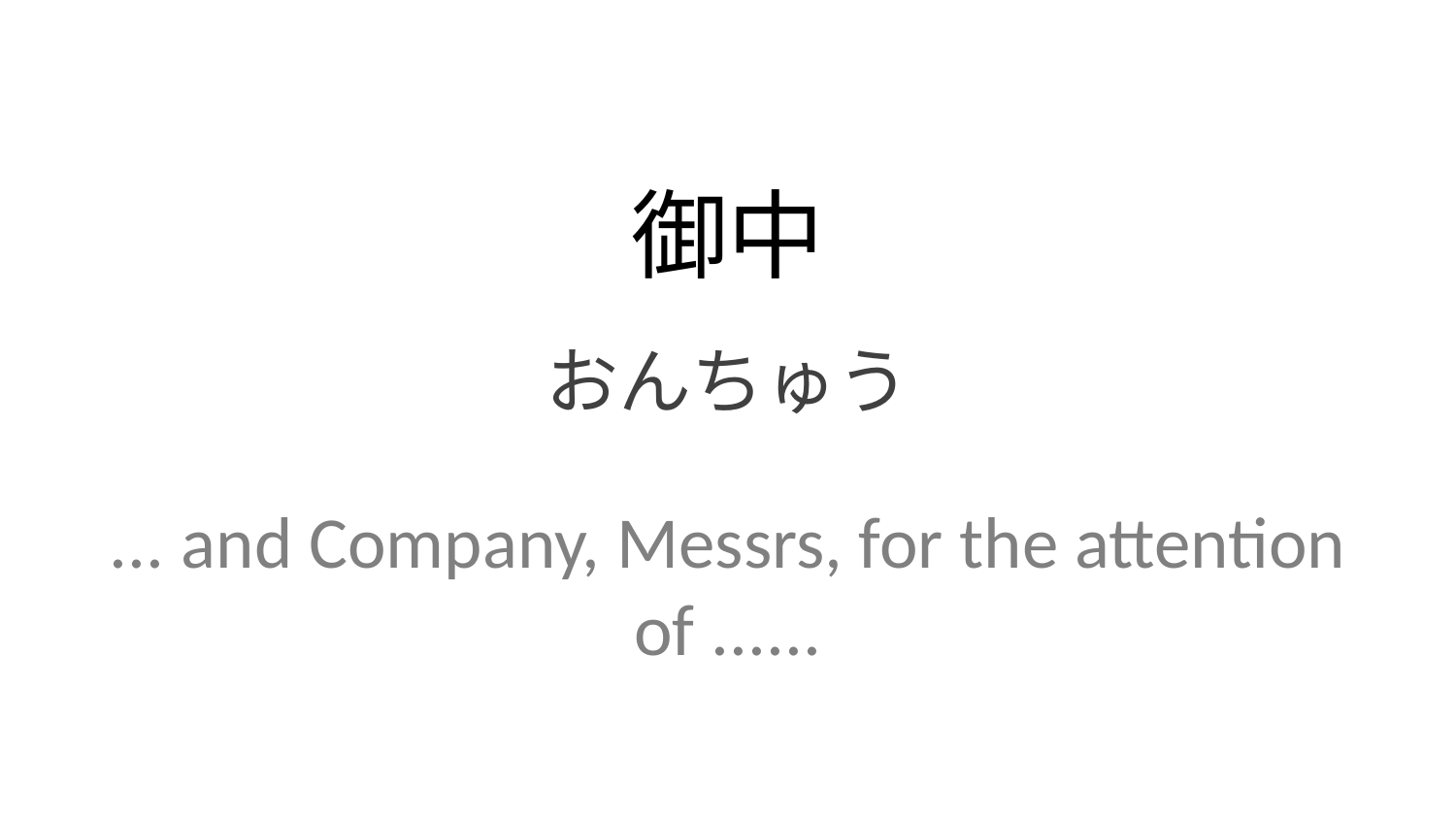

御中

おんちゅう
... and Company, Messrs, for the attention of ......